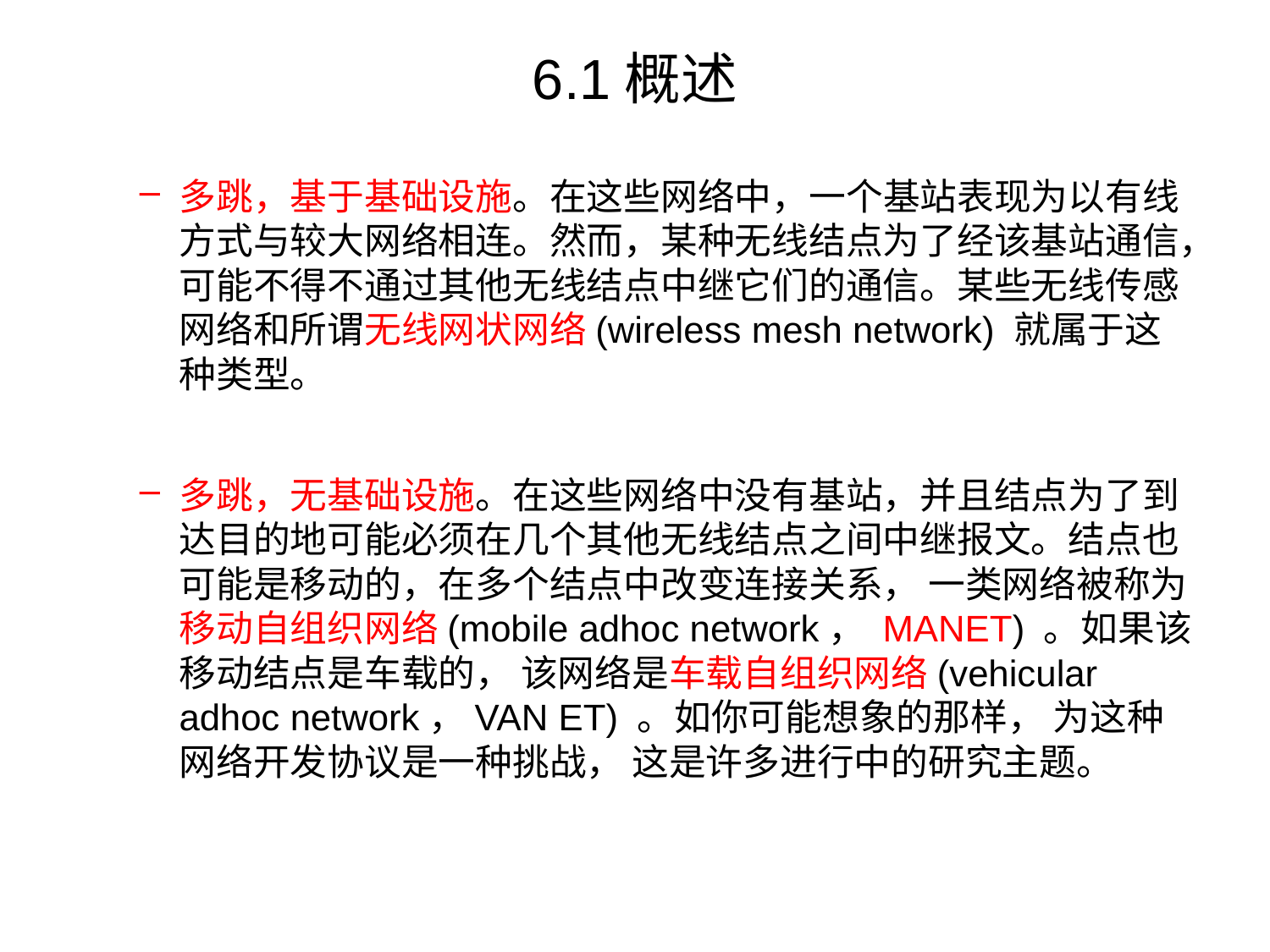

# 6.1概述
多跳，基于基础设施。在这些网络中，一个基站表现为以有线方式与较大网络相连。然而，某种无线结点为了经该基站通信，可能不得不通过其他无线结点中继它们的通信。某些无线传感网络和所谓无线网状网络(wireless mesh network) 就属于这种类型。

多跳，无基础设施。在这些网络中没有基站，并且结点为了到达目的地可能必须在几个其他无线结点之间中继报文。结点也可能是移动的，在多个结点中改变连接关系， 一类网络被称为移动自组织网络(mobile adhoc network， MANET) 。如果该移动结点是车载的， 该网络是车载自组织网络(vehicular adhoc network，VAN ET) 。如你可能想象的那样， 为这种网络开发协议是一种挑战， 这是许多进行中的研究主题。